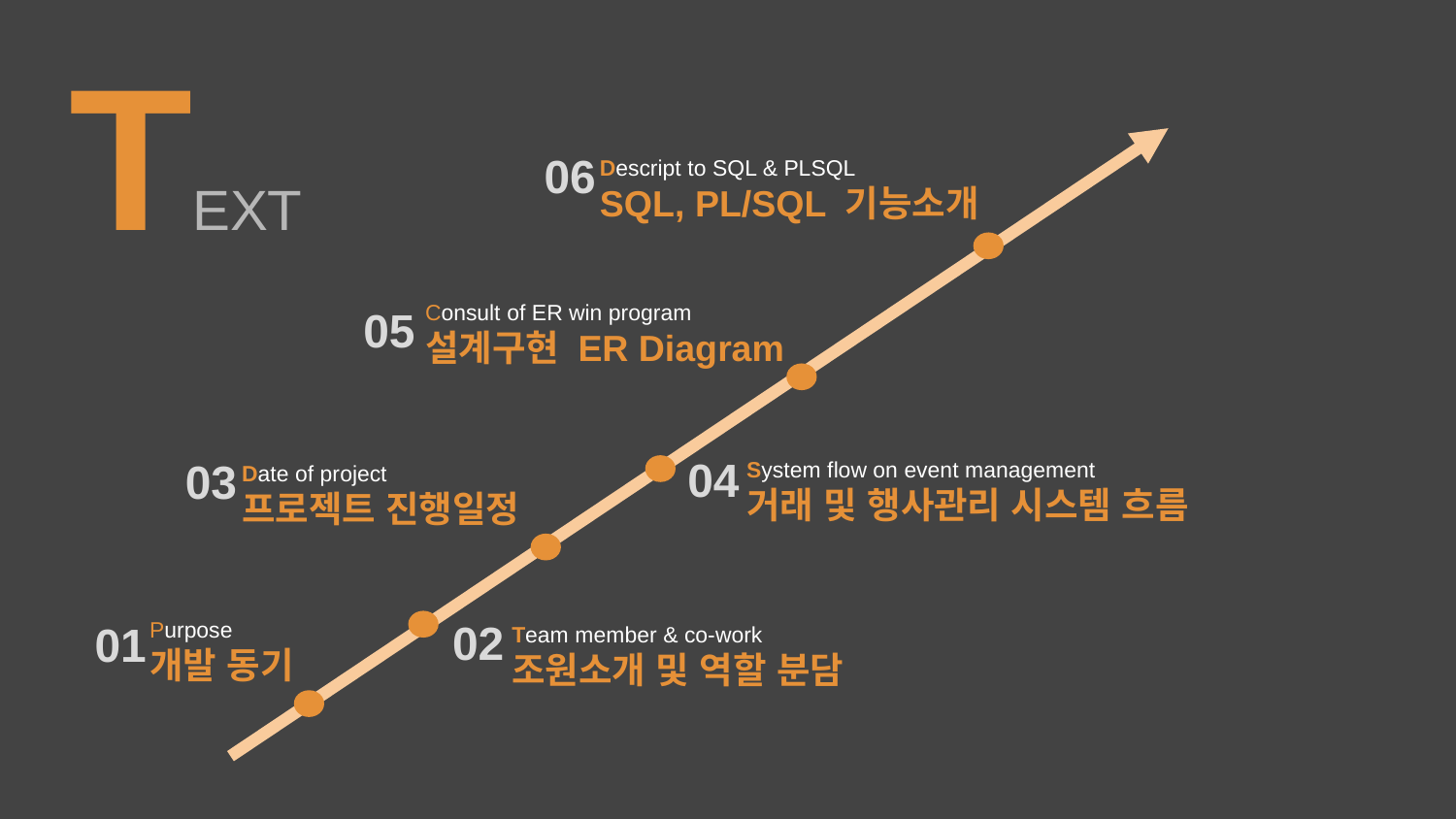

TEXT
06
Descript to SQL & PLSQL
SQL, PL/SQL 기능소개

Consult of ER win program
설계구현 ER Diagram
05

04
System flow on event management
거래 및 행사관리 시스템 흐름
03
Date of project
프로젝트 진행일정

02
Team member & co-work
조원소개 및 역할 분담
Purpose
개발 동기
01